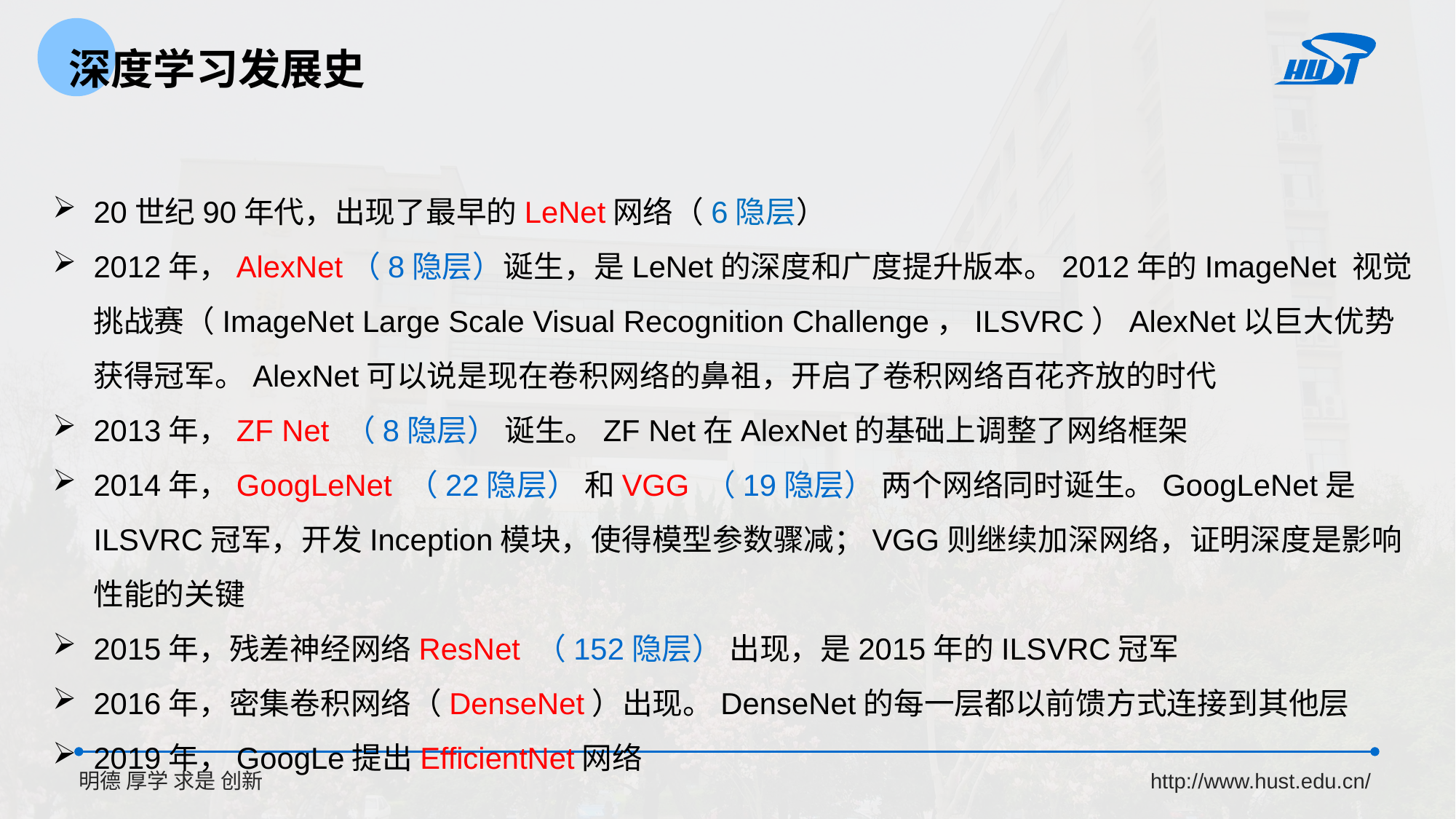

深度学习发展史
20世纪90年代，出现了最早的LeNet网络（6隐层）
2012年，AlexNet（8隐层）诞生，是LeNet的深度和广度提升版本。2012年的ImageNet 视觉挑战赛（ImageNet Large Scale Visual Recognition Challenge，ILSVRC）AlexNet以巨大优势获得冠军。AlexNet可以说是现在卷积网络的鼻祖，开启了卷积网络百花齐放的时代
2013年，ZF Net （8隐层） 诞生。ZF Net在AlexNet的基础上调整了网络框架
2014年，GoogLeNet （22隐层） 和VGG （19隐层） 两个网络同时诞生。GoogLeNet是ILSVRC冠军，开发Inception模块，使得模型参数骤减；VGG则继续加深网络，证明深度是影响性能的关键
2015年，残差神经网络ResNet （152隐层） 出现，是2015年的ILSVRC冠军
2016年，密集卷积网络（DenseNet）出现。DenseNet的每一层都以前馈方式连接到其他层
2019年，GoogLe提出EfficientNet网络